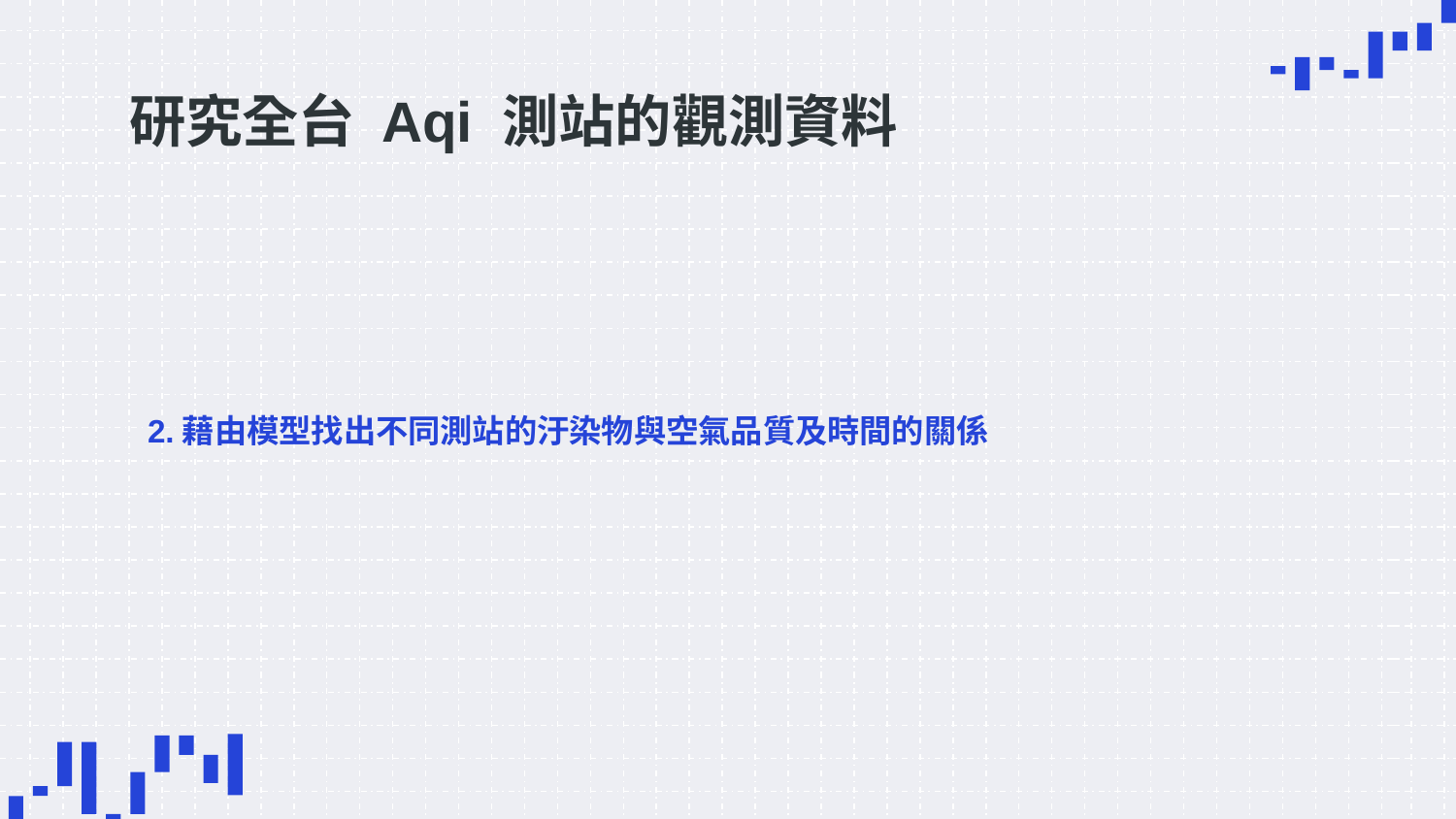

# 研究全台 Aqi 測站的觀測資料
2.藉由模型找出不同測站的汙染物與空氣品質及時間的關係